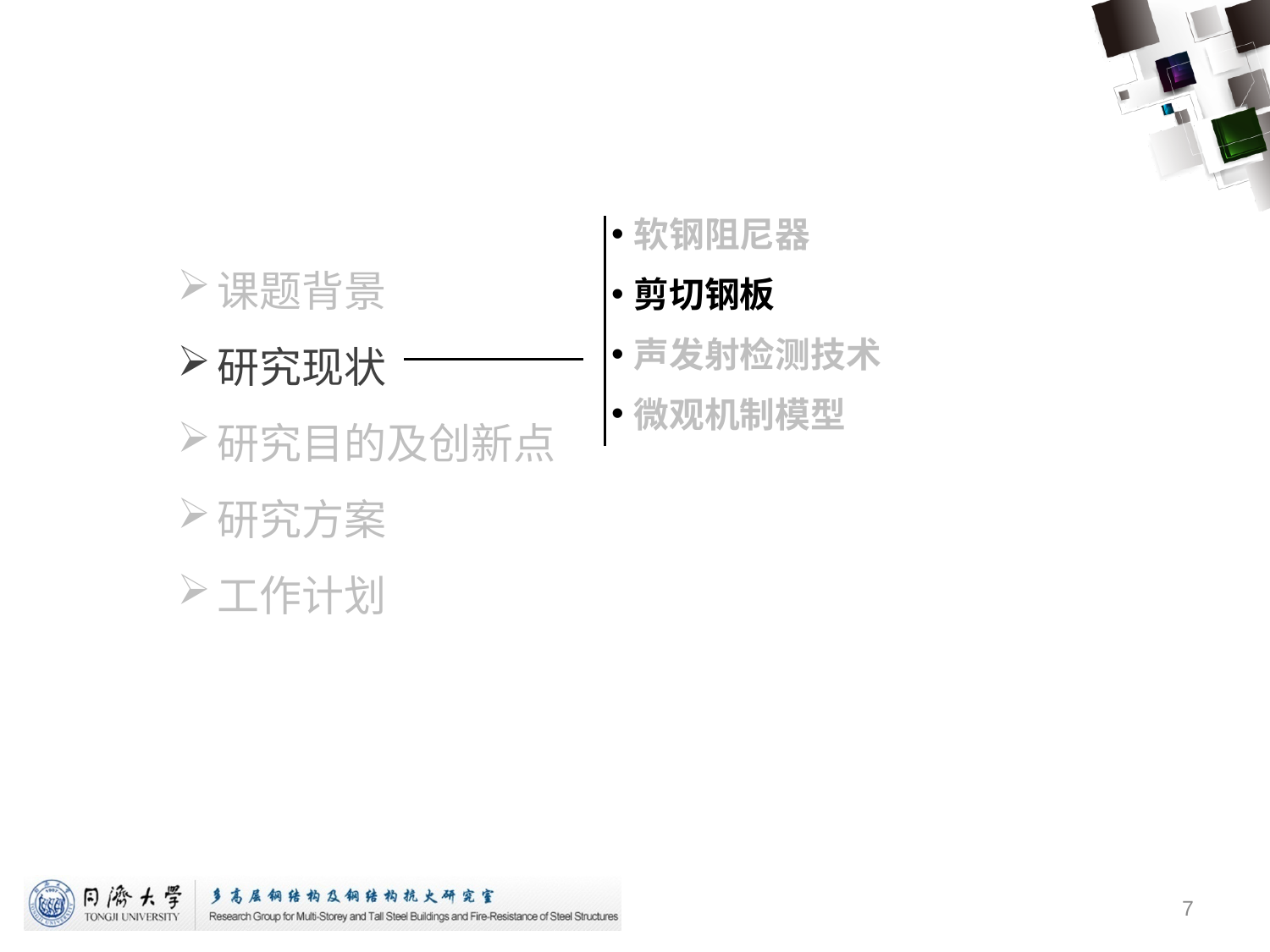

#
软钢阻尼器
剪切钢板
声发射检测技术
微观机制模型
课题背景
研究现状
研究目的及创新点
研究方案
工作计划
7